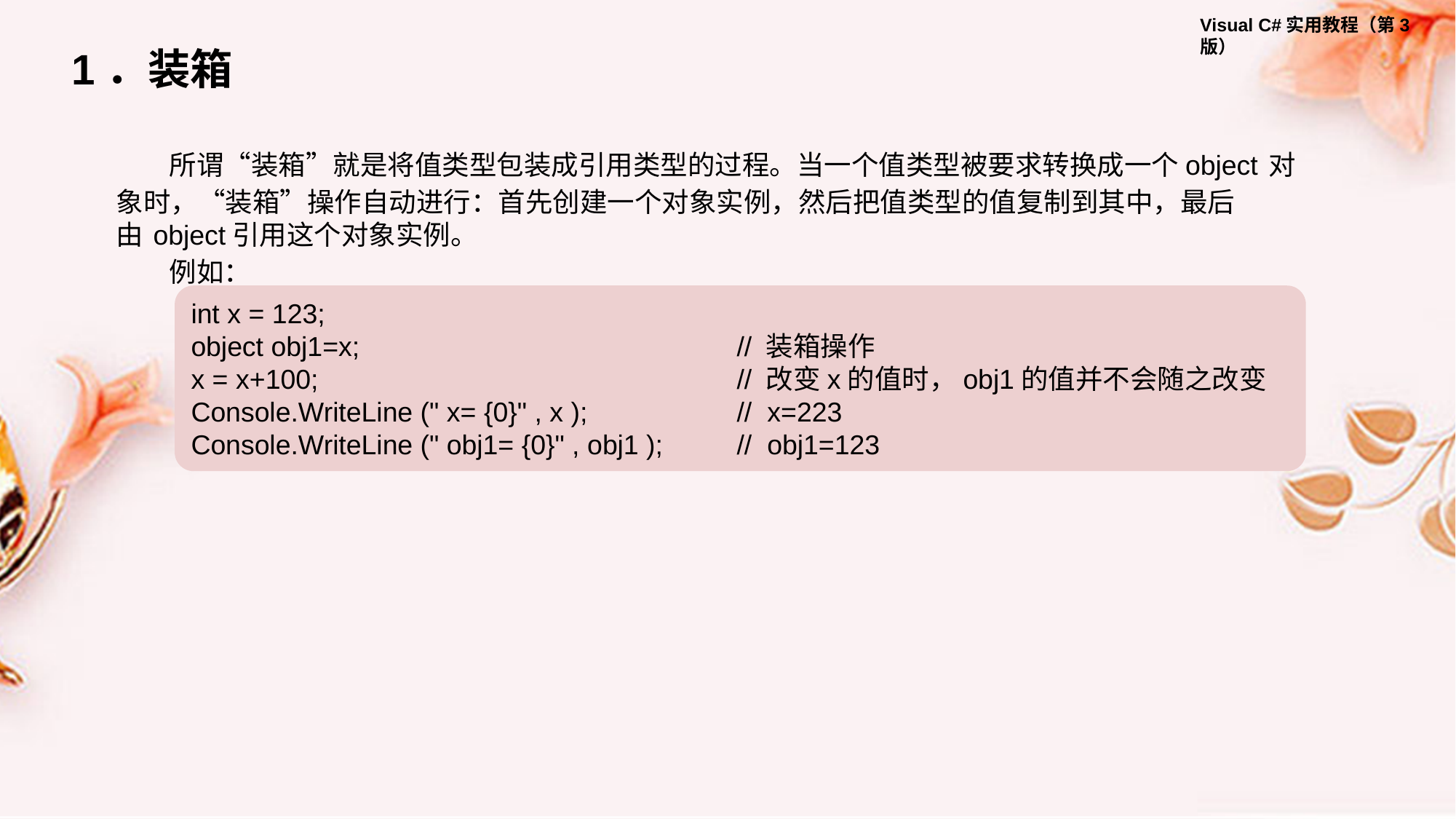

1．装箱
所谓“装箱”就是将值类型包装成引用类型的过程。当一个值类型被要求转换成一个object 对象时，“装箱”操作自动进行：首先创建一个对象实例，然后把值类型的值复制到其中，最后由 object引用这个对象实例。
例如：
int x = 123;
object obj1=x;      				// 装箱操作
x = x+100;         				// 改变x的值时，obj1的值并不会随之改变
Console.WriteLine (" x= {0}" , x );		//  x=223
Console.WriteLine (" obj1= {0}" , obj1 ); 	//  obj1=123